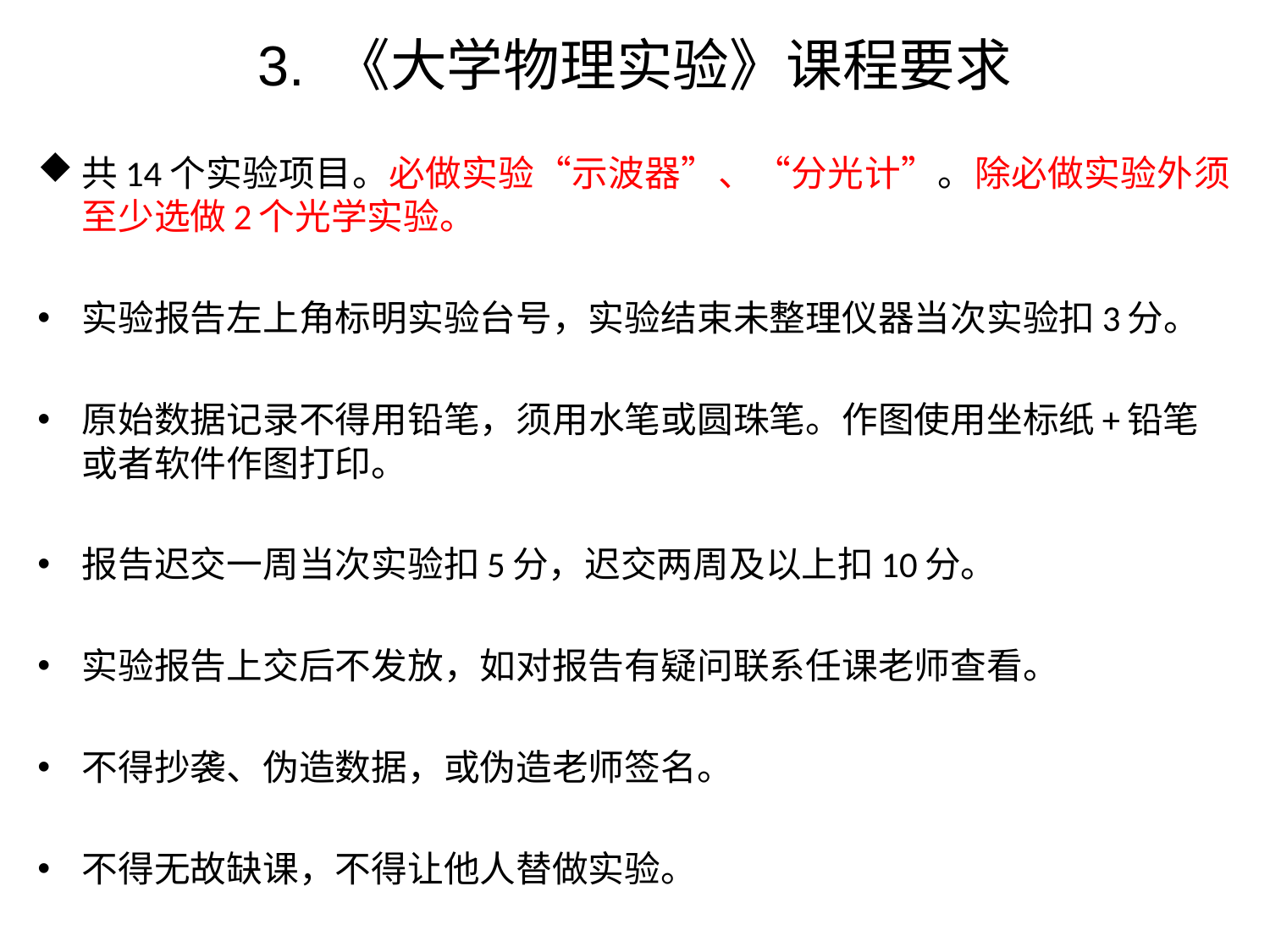

# 3. 《大学物理实验》课程要求
共14个实验项目。必做实验“示波器”、“分光计”。除必做实验外须至少选做2个光学实验。

实验报告左上角标明实验台号，实验结束未整理仪器当次实验扣3分。

原始数据记录不得用铅笔，须用水笔或圆珠笔。作图使用坐标纸+铅笔或者软件作图打印。

报告迟交一周当次实验扣5分，迟交两周及以上扣10分。

实验报告上交后不发放，如对报告有疑问联系任课老师查看。

不得抄袭、伪造数据，或伪造老师签名。

不得无故缺课，不得让他人替做实验。